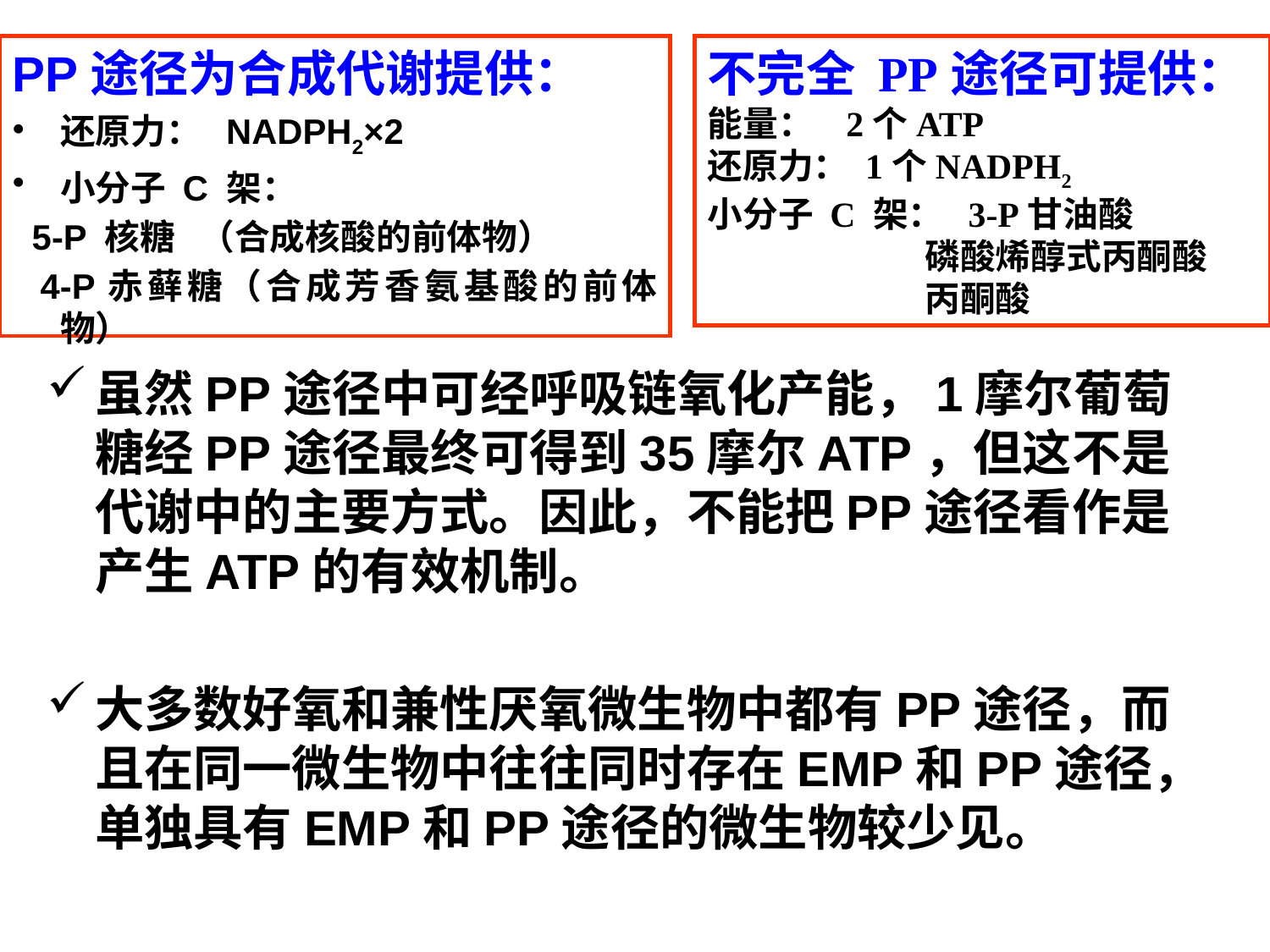

PP途径为合成代谢提供：
还原力：  NADPH2×2
小分子 C 架：
  5-P 核糖   （合成核酸的前体物）
  4-P赤藓糖（合成芳香氨基酸的前体物）
不完全 PP途径可提供：
能量：   2个ATP
还原力： 1个NADPH2
小分子 C 架：  3-P甘油酸
                          磷酸烯醇式丙酮酸
                          丙酮酸
虽然PP途径中可经呼吸链氧化产能，1摩尔葡萄糖经PP途径最终可得到35摩尔ATP，但这不是代谢中的主要方式。因此，不能把PP途径看作是产生ATP的有效机制。

大多数好氧和兼性厌氧微生物中都有PP途径，而且在同一微生物中往往同时存在EMP和PP途径，单独具有EMP和PP途径的微生物较少见。